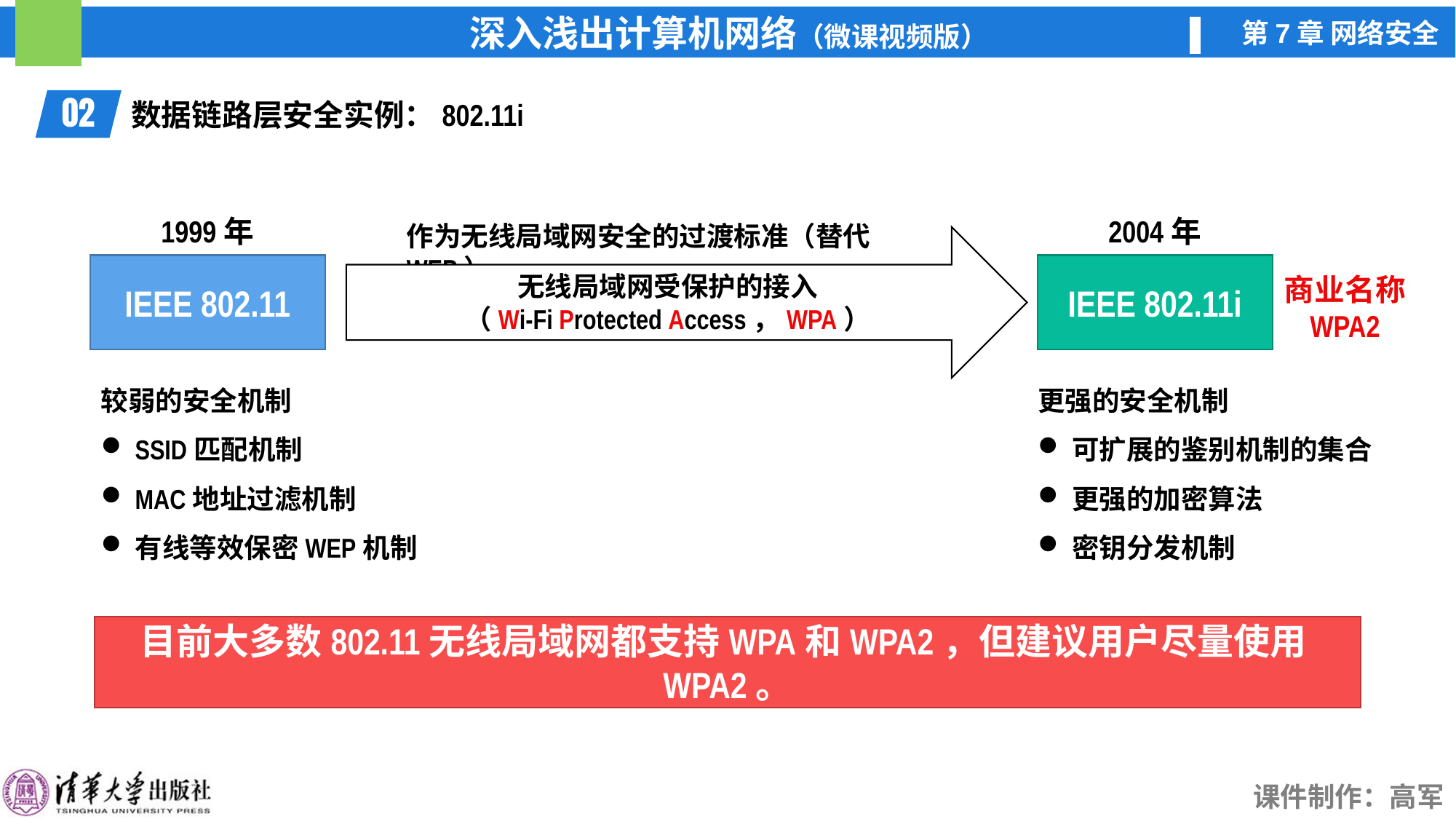

02
数据链路层安全实例：802.11i
1999年
IEEE 802.11
2004年
IEEE 802.11i
作为无线局域网安全的过渡标准（替代WEP）
无线局域网受保护的接入
（Wi-Fi Protected Access，WPA）
商业名称
WPA2
较弱的安全机制
SSID匹配机制
MAC地址过滤机制
有线等效保密WEP机制
更强的安全机制
可扩展的鉴别机制的集合
更强的加密算法
密钥分发机制
目前大多数802.11无线局域网都支持WPA和WPA2，但建议用户尽量使用WPA2。